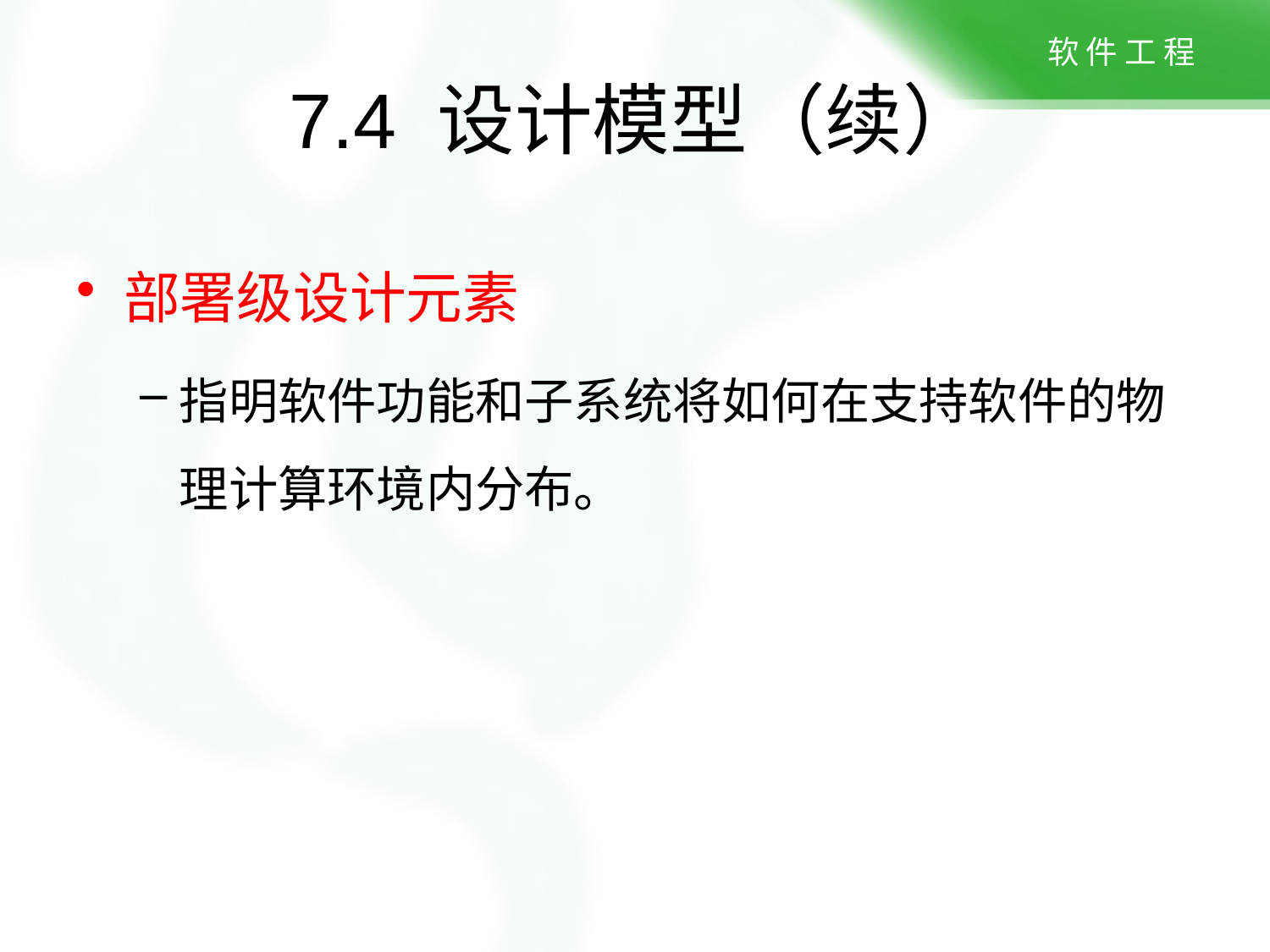

7.4 设计模型（续）
部署级设计元素
指明软件功能和子系统将如何在支持软件的物理计算环境内分布。